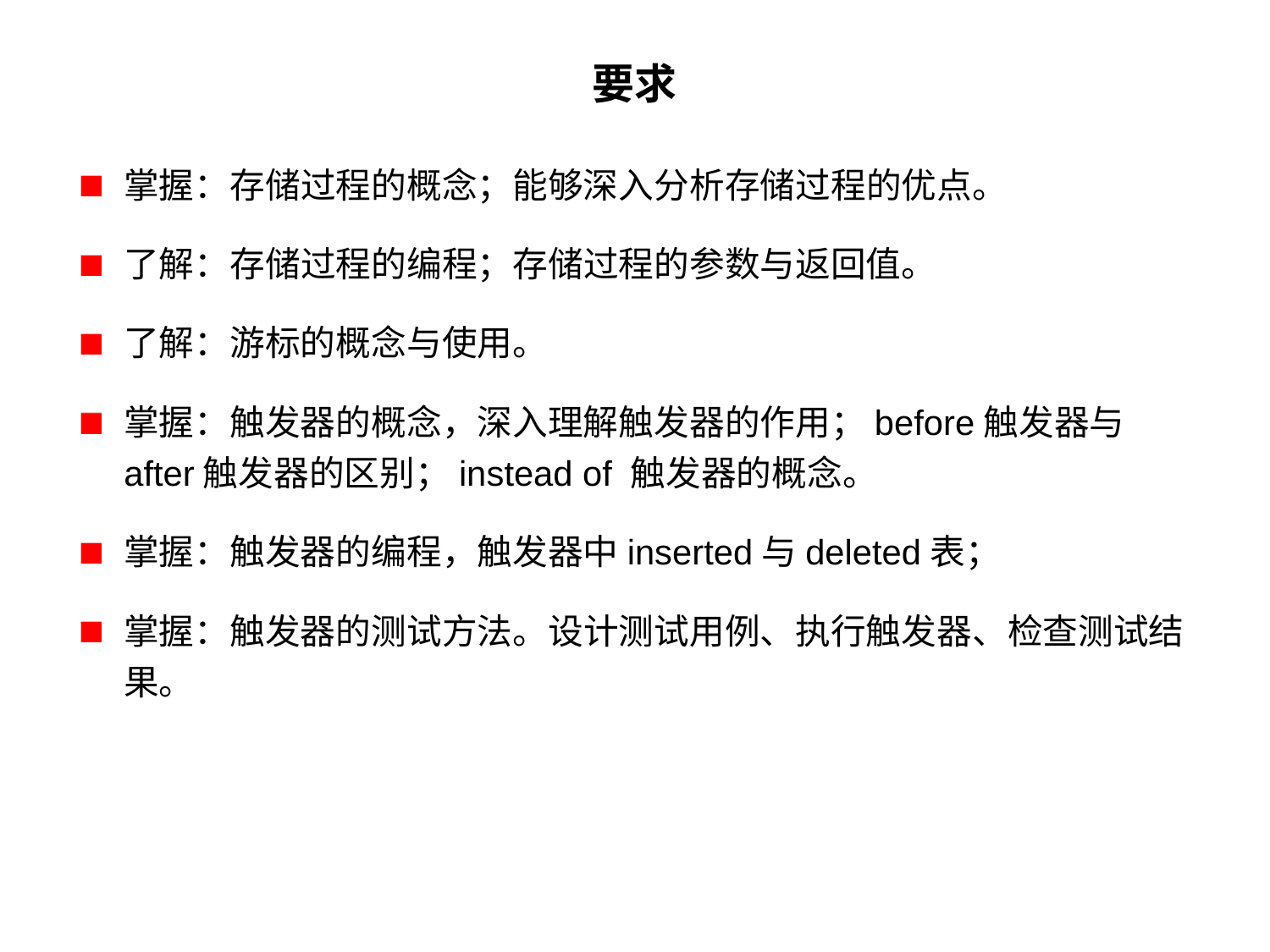

# 要求
掌握：存储过程的概念；能够深入分析存储过程的优点。
了解：存储过程的编程；存储过程的参数与返回值。
了解：游标的概念与使用。
掌握：触发器的概念，深入理解触发器的作用；before触发器与after触发器的区别；instead of 触发器的概念。
掌握：触发器的编程，触发器中inserted与deleted表；
掌握：触发器的测试方法。设计测试用例、执行触发器、检查测试结果。